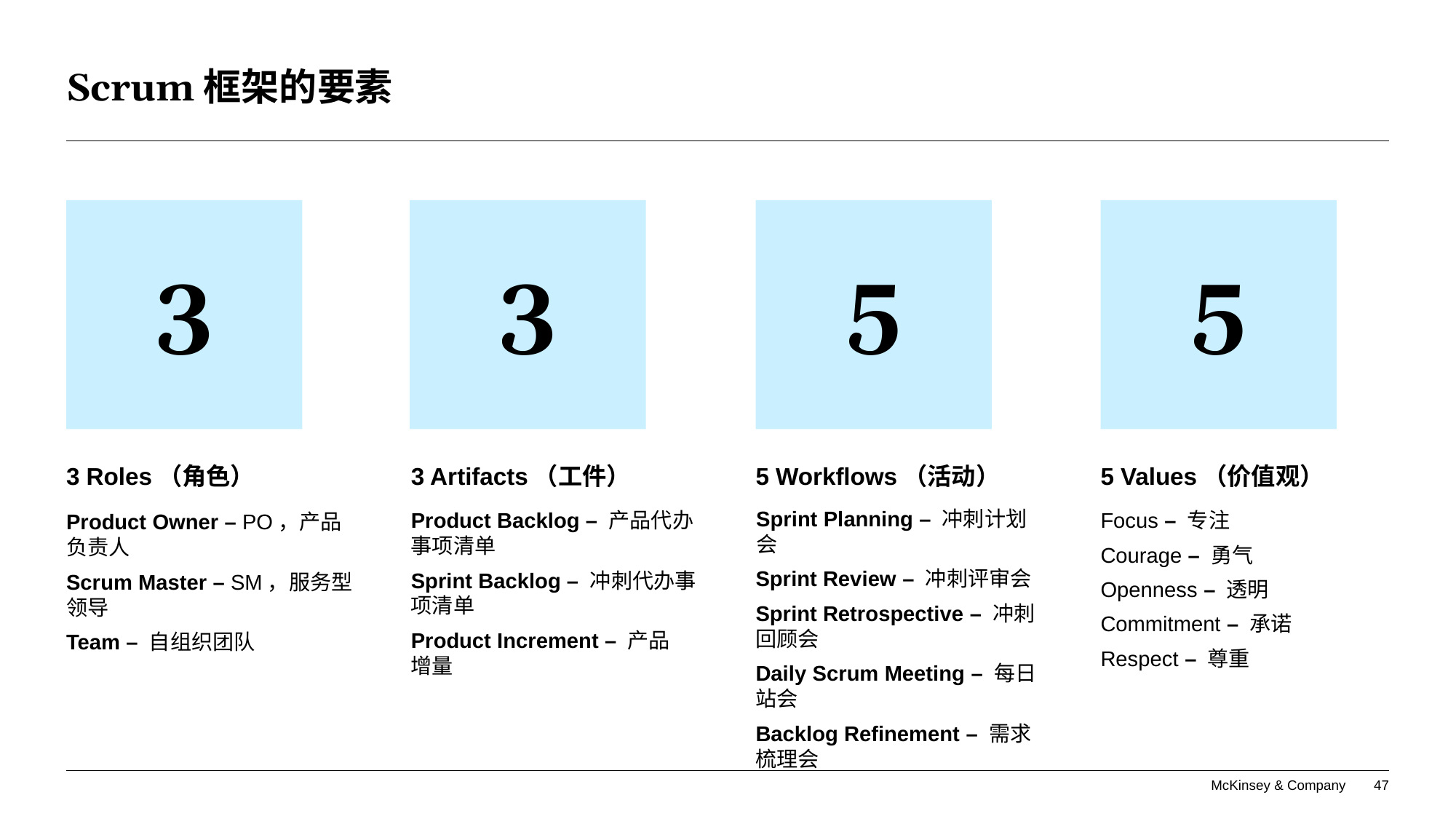

# Scrum框架的要素

3
3
5
5
3 Roles（角色）
3 Artifacts（工件）
5 Workflows（活动）
5 Values（价值观）
Sprint Planning – 冲刺计划会
Sprint Review – 冲刺评审会
Sprint Retrospective – 冲刺回顾会
Daily Scrum Meeting – 每日站会
Backlog Refinement – 需求梳理会
Focus – 专注
Courage – 勇气
Openness – 透明
Commitment – 承诺
Respect – 尊重
Product Backlog – 产品代办事项清单
Sprint Backlog – 冲刺代办事项清单
Product Increment – 产品
增量
Product Owner – PO，产品负责人
Scrum Master – SM，服务型领导
Team – 自组织团队